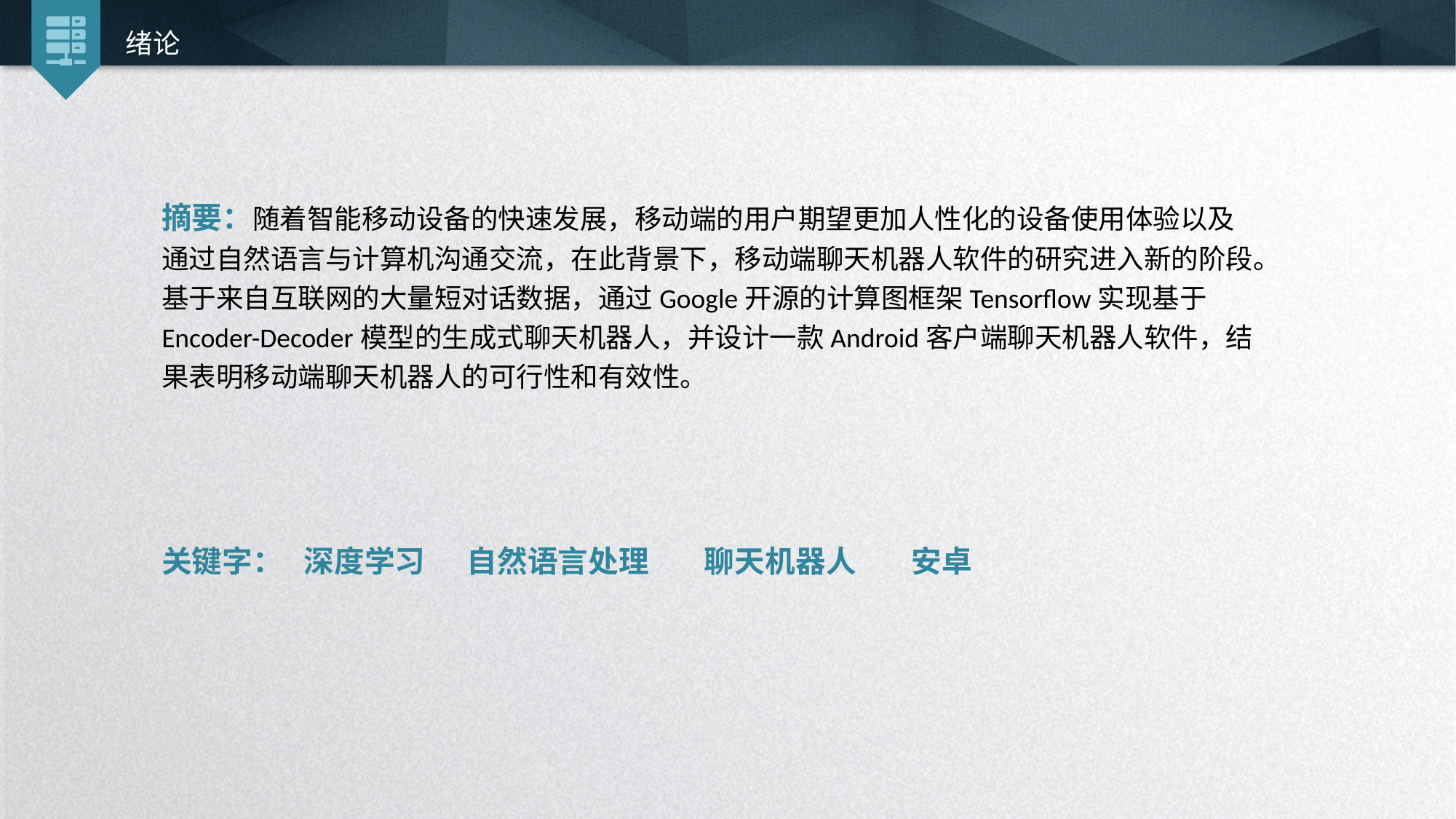

绪论
摘要：随着智能移动设备的快速发展，移动端的用户期望更加人性化的设备使用体验以及通过自然语言与计算机沟通交流，在此背景下，移动端聊天机器人软件的研究进入新的阶段。基于来自互联网的大量短对话数据，通过Google开源的计算图框架Tensorflow实现基于Encoder-Decoder模型的生成式聊天机器人，并设计一款Android客户端聊天机器人软件，结果表明移动端聊天机器人的可行性和有效性。
关键字：   深度学习      自然语言处理        聊天机器人        安卓
延时符